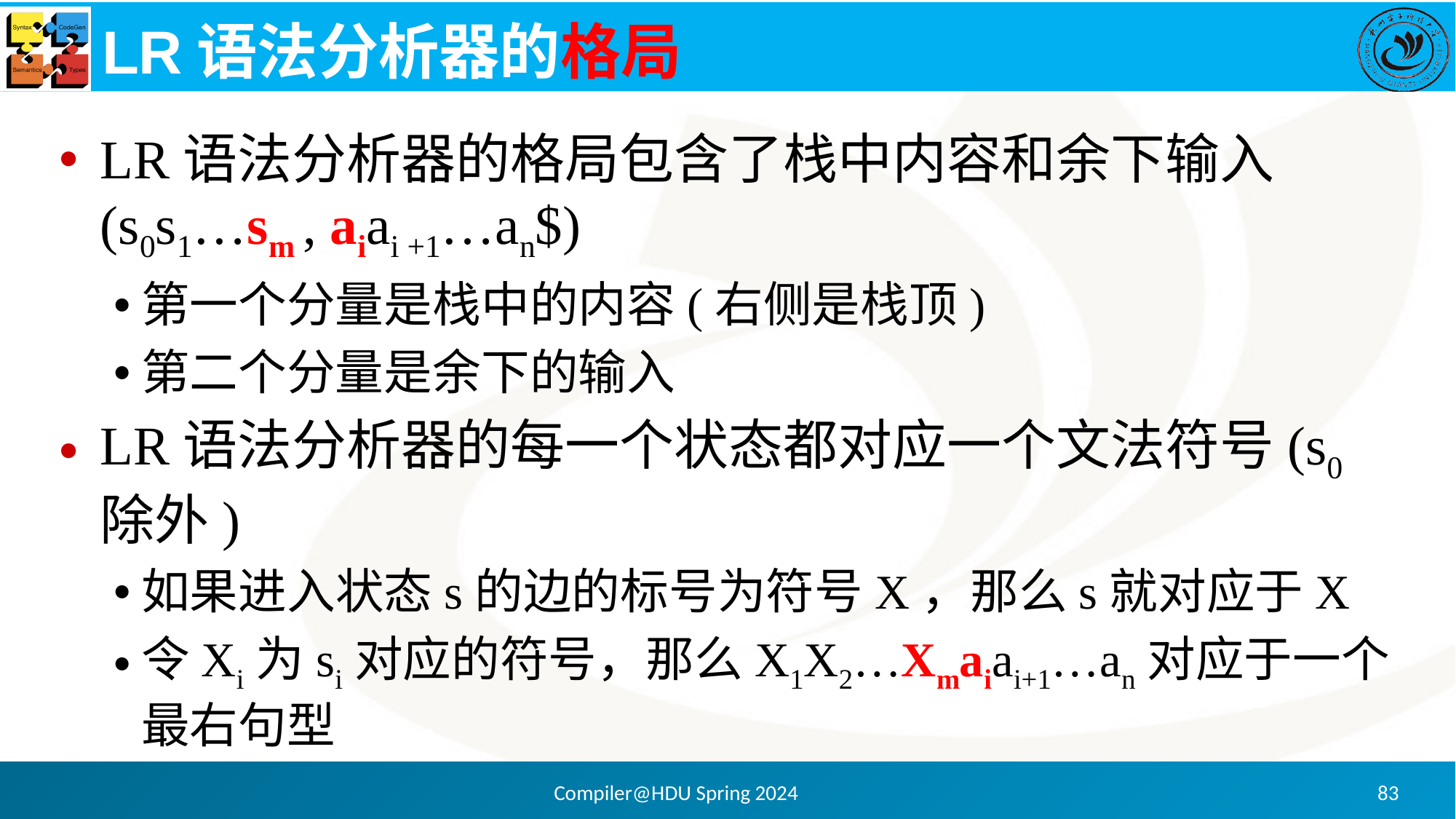

# LR语法分析器的格局
LR语法分析器的格局包含了栈中内容和余下输入(s0s1…sm , aiai +1…an$)
第一个分量是栈中的内容(右侧是栈顶)
第二个分量是余下的输入
LR语法分析器的每一个状态都对应一个文法符号(s0除外)
如果进入状态s的边的标号为符号X，那么s就对应于X
令Xi为si对应的符号，那么X1X2…Xmaiai+1…an对应于一个最右句型
Compiler@HDU Spring 2024
83